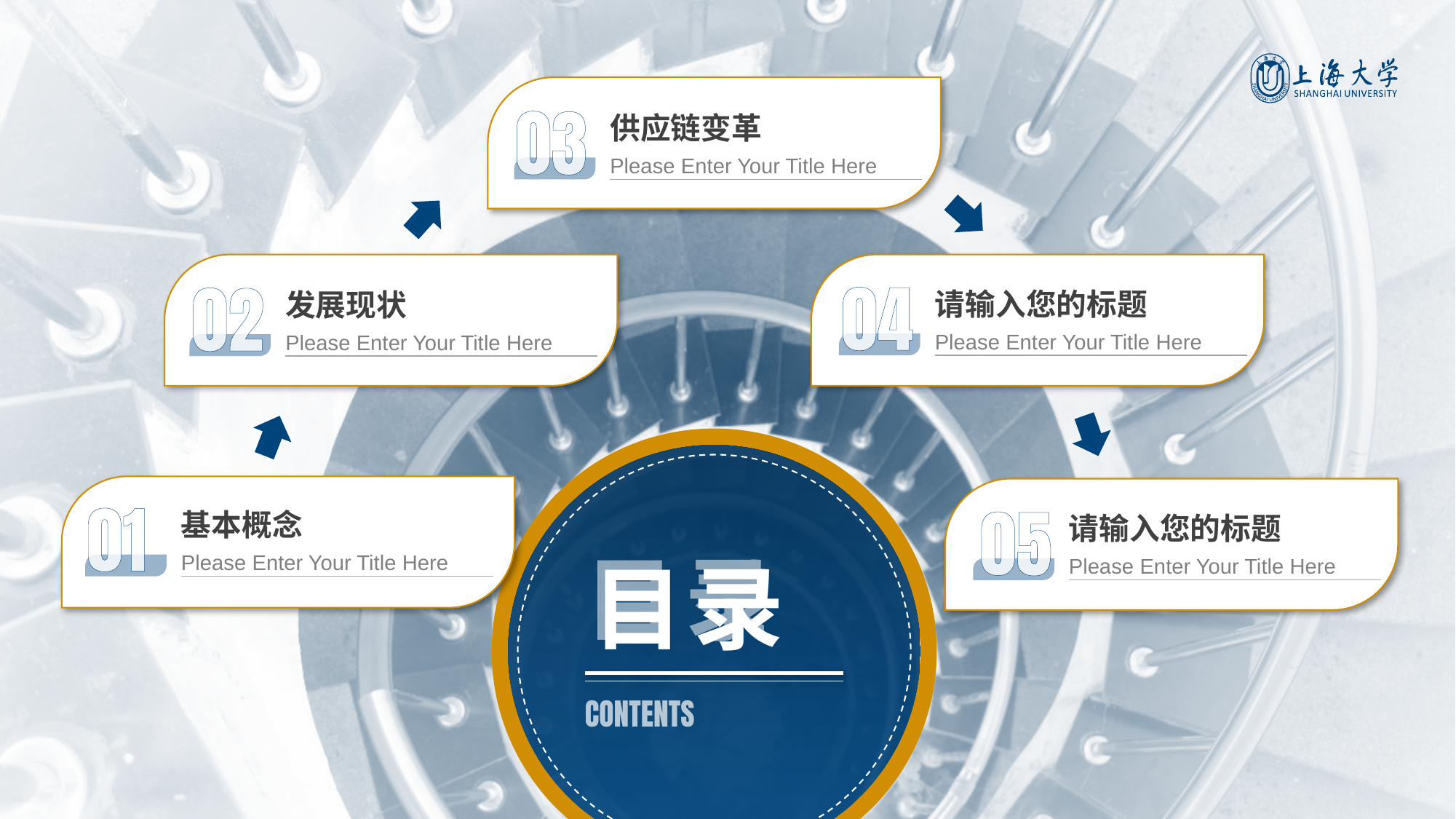

03
供应链变革
Please Enter Your Title Here
04
02
请输入您的标题
发展现状
Please Enter Your Title Here
Please Enter Your Title Here
01
05
基本概念
请输入您的标题
# 目录
Please Enter Your Title Here
Please Enter Your Title Here